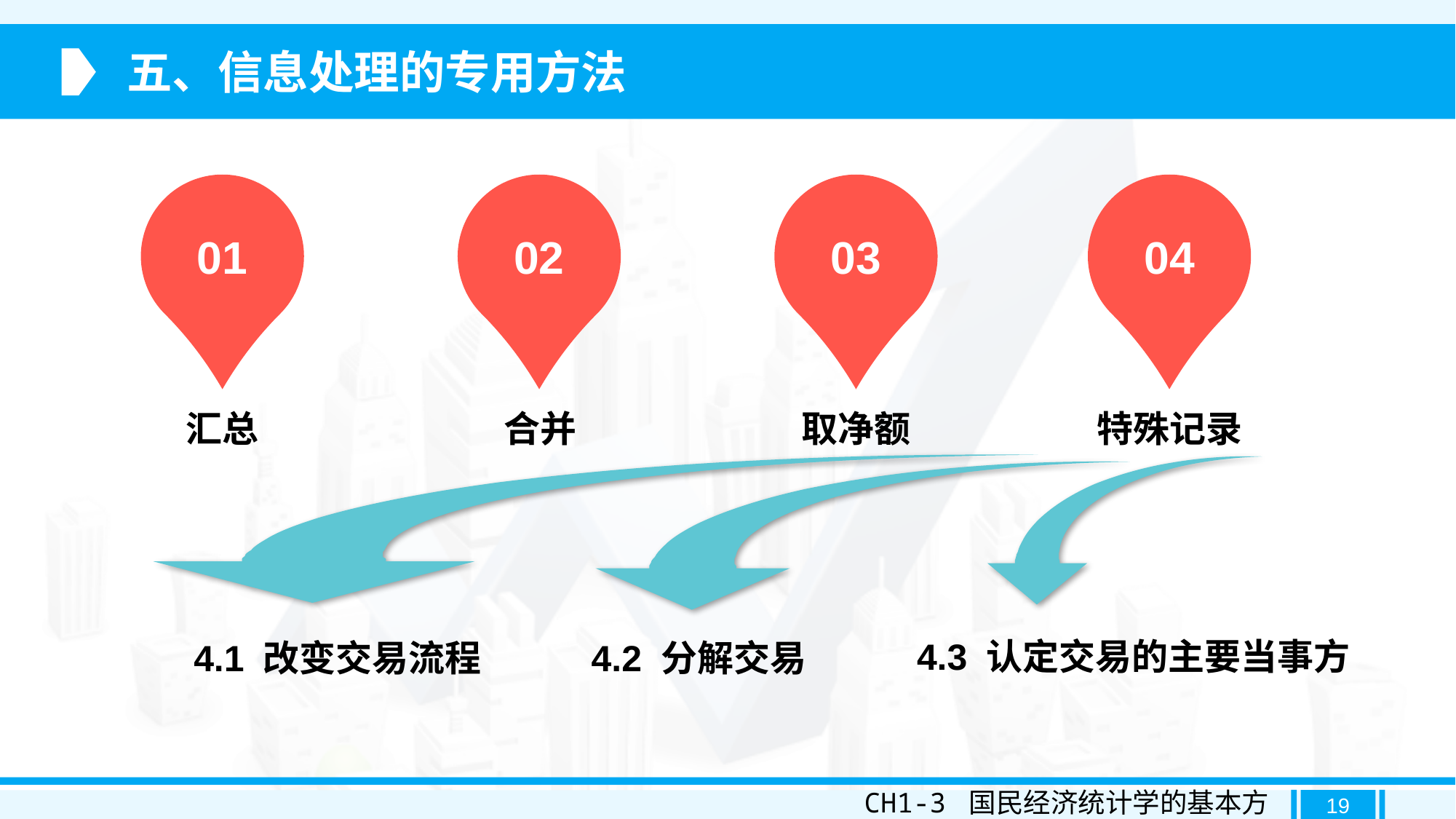

五、信息处理的专用方法

01
汇总

02
合并

03
取净额

04
特殊记录

4.3 认定交易的主要当事方
4.1 改变交易流程
4.2 分解交易
CH1-3 国民经济统计学的基本方法
19